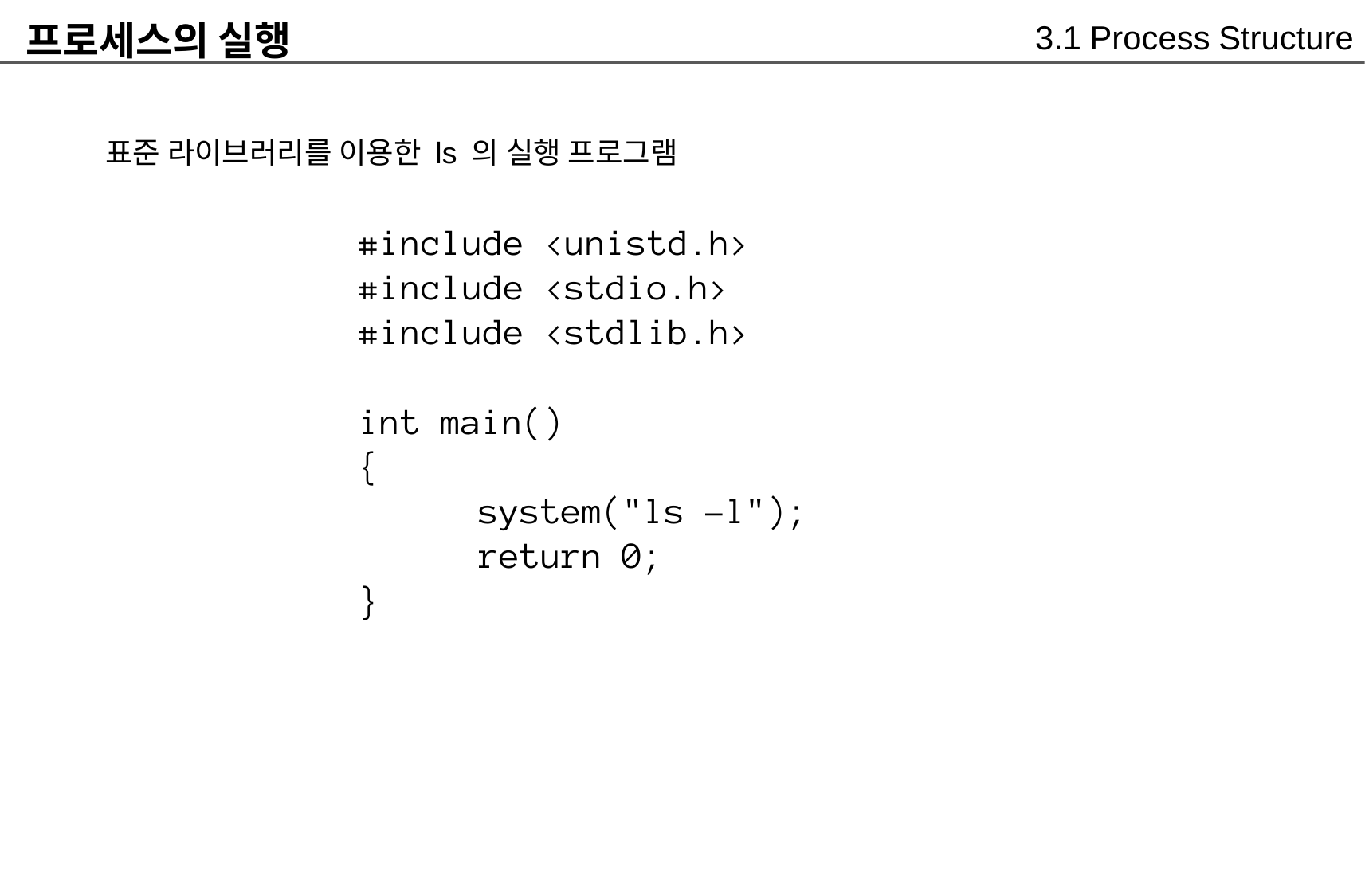

프로세스의 실행

	표준 라이브러리를 이용한 ls 의 실행 프로그램

		#include  <unistd.h>
		#include  <stdio.h>
		#include  <stdlib.h>

		int  main()
		{
			system("ls  -l");
			return  0;
		}
3.1 Process Structure